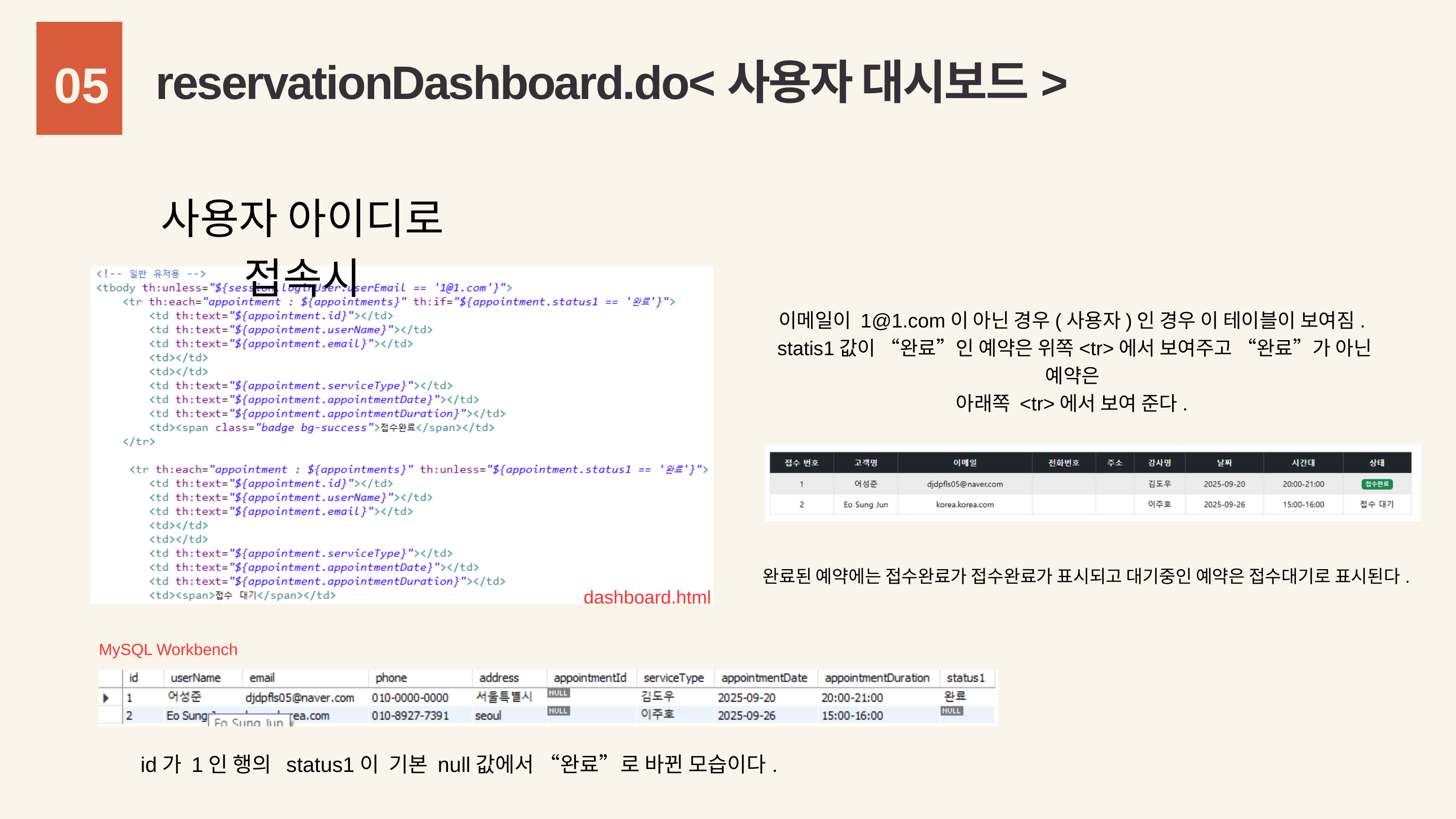

05
reservationDashboard.do<사용자 대시보드>
사용자 아이디로 접속시

이메일이 1@1.com이 아닌 경우(사용자)인 경우 이 테이블이 보여짐.
statis1값이 “완료”인 예약은 위쪽<tr>에서 보여주고 “완료”가 아닌 예약은
아래쪽 <tr>에서 보여 준다.

완료된 예약에는 접수완료가 접수완료가 표시되고 대기중인 예약은 접수대기로 표시된다.
dashboard.html
MySQL Workbench

id가 1인 행의  status1이  기본 null값에서 “완료”로 바뀐 모습이다.